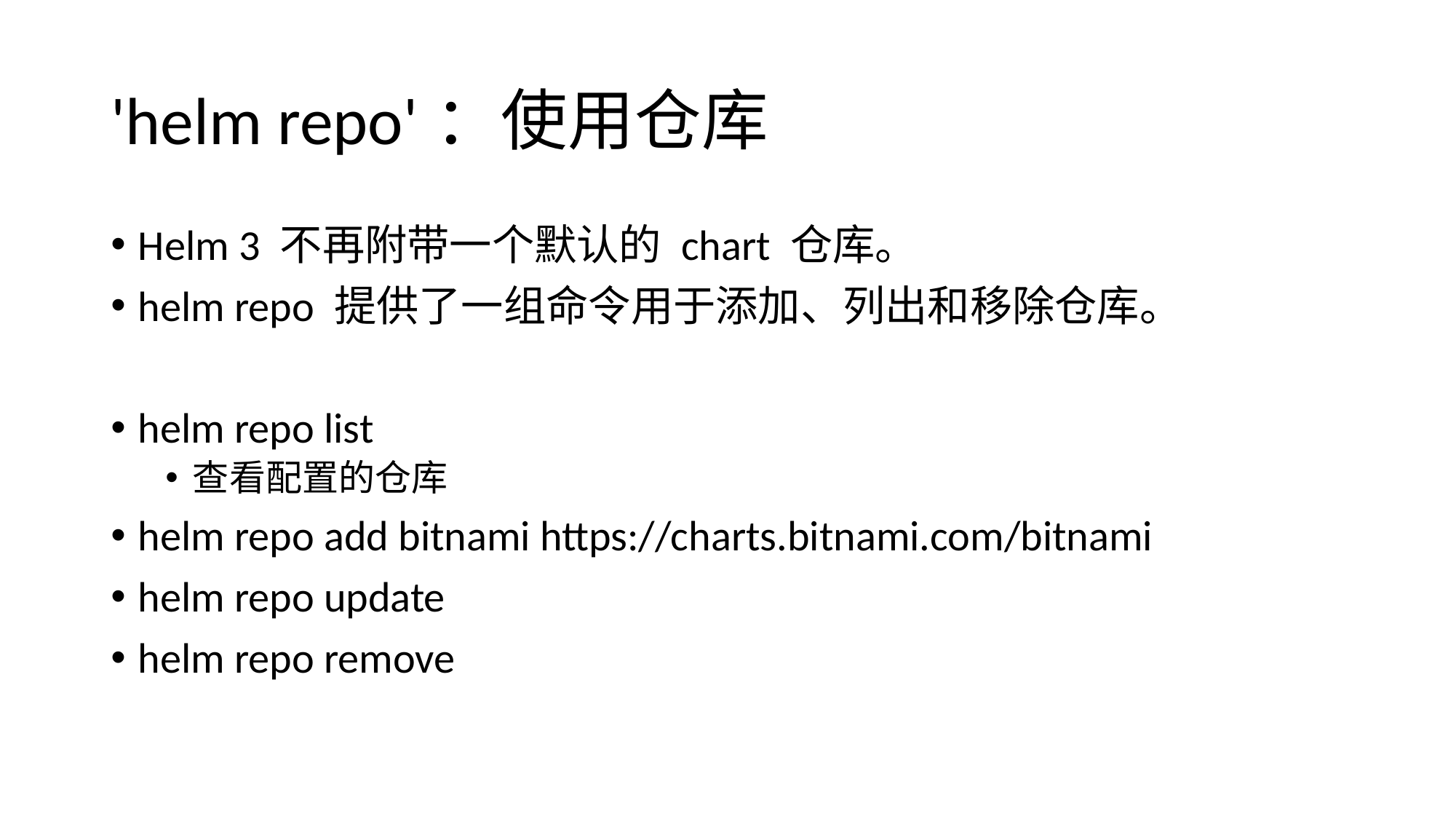

# 'helm repo'：使用仓库
Helm 3 不再附带一个默认的 chart 仓库。
helm repo 提供了一组命令用于添加、列出和移除仓库。

helm repo list
查看配置的仓库
helm repo add bitnami https://charts.bitnami.com/bitnami
helm repo update
helm repo remove